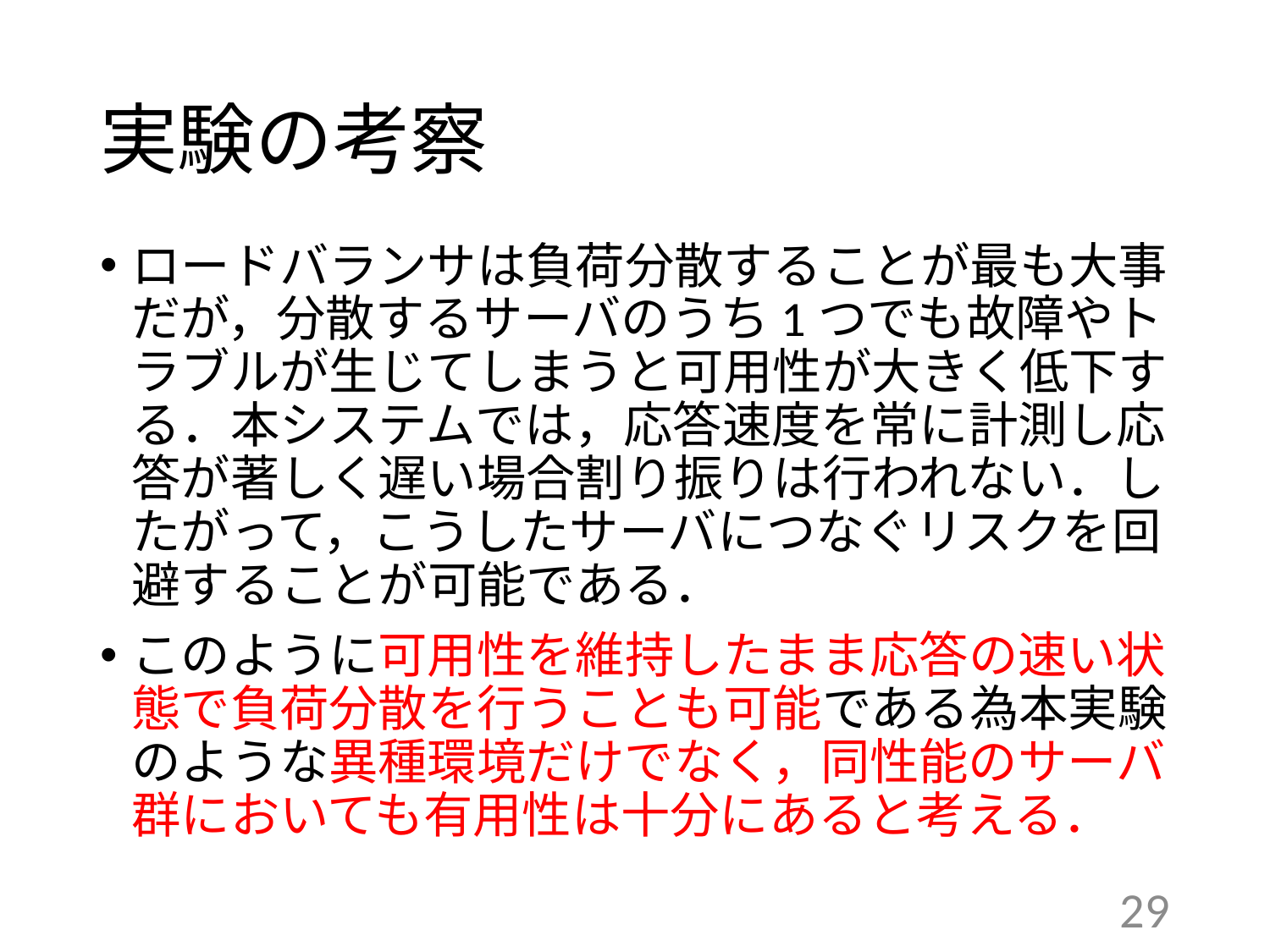

# 実験の考察
ロードバランサは負荷分散することが最も大事だが，分散するサーバのうち1つでも故障やトラブルが生じてしまうと可用性が大きく低下する．本システムでは，応答速度を常に計測し応答が著しく遅い場合割り振りは行われない．したがって，こうしたサーバにつなぐリスクを回避することが可能である．
このように可用性を維持したまま応答の速い状態で負荷分散を行うことも可能である為本実験のような異種環境だけでなく，同性能のサーバ群においても有用性は十分にあると考える．

29